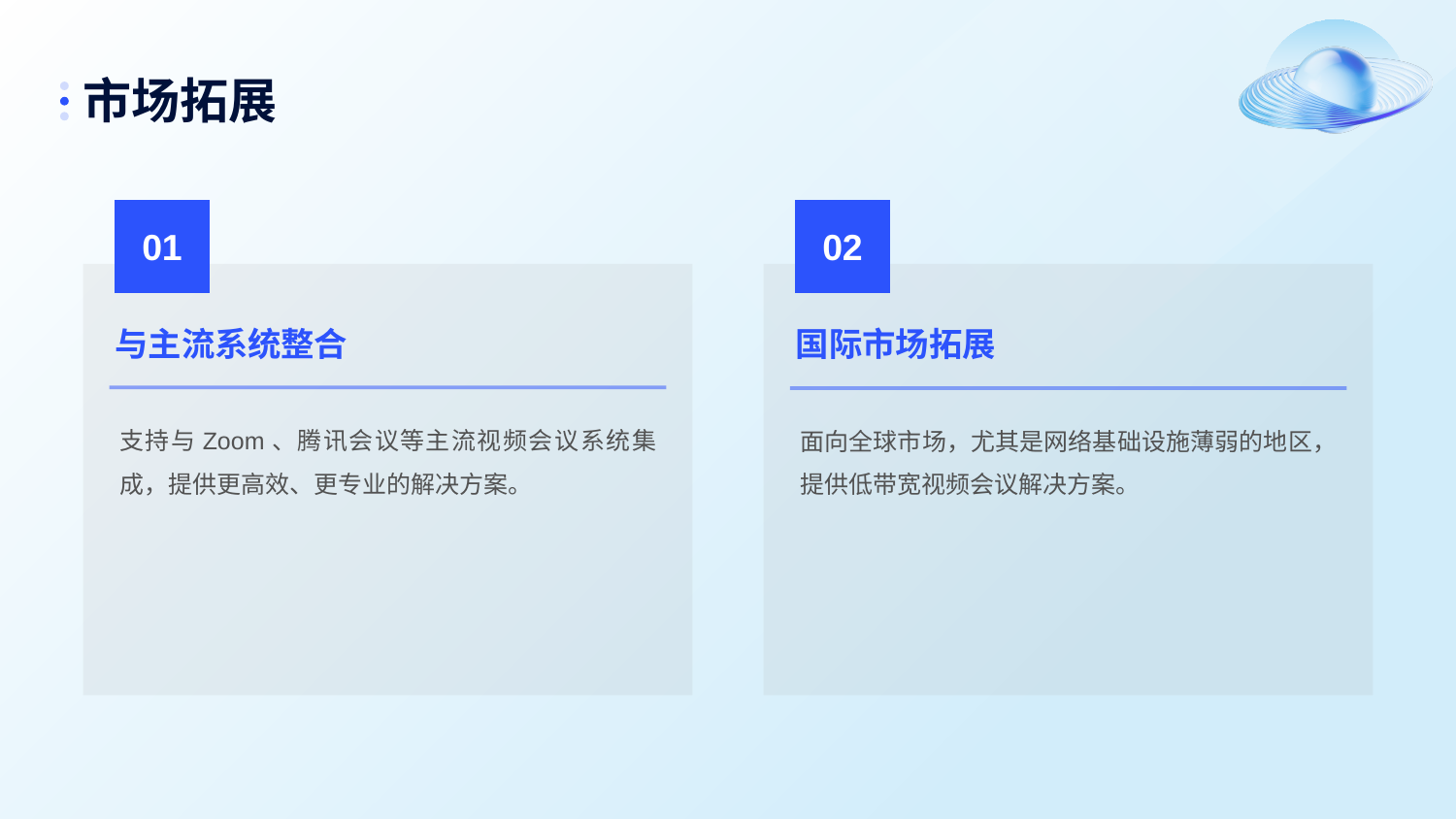

# 市场拓展
01
02

与主流系统整合
国际市场拓展
支持与Zoom、腾讯会议等主流视频会议系统集成，提供更高效、更专业的解决方案。
面向全球市场，尤其是网络基础设施薄弱的地区，提供低带宽视频会议解决方案。